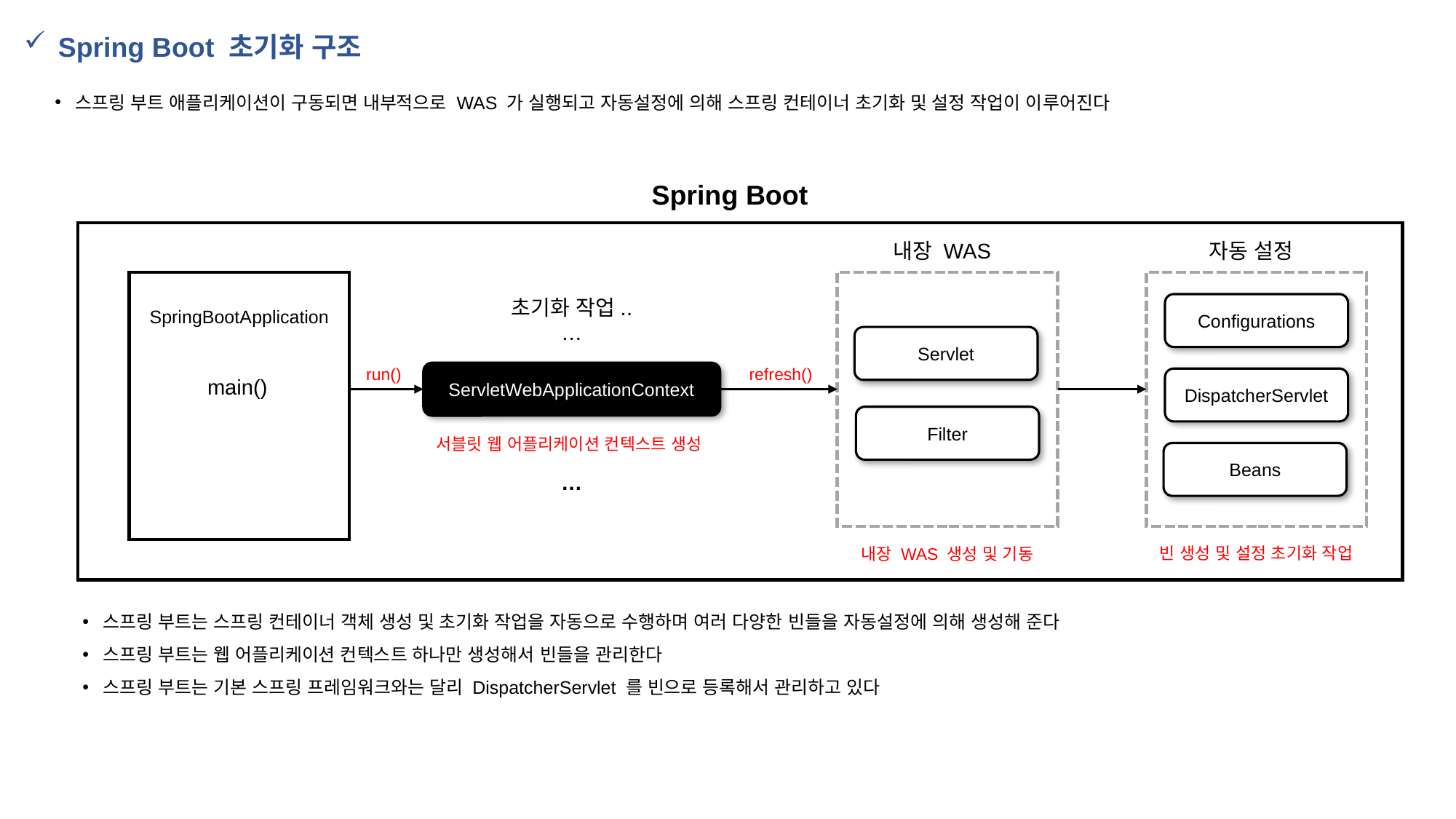

Spring Boot 초기화 구조
스프링 부트 애플리케이션이 구동되면 내부적으로 WAS 가 실행되고 자동설정에 의해 스프링 컨테이너 초기화 및 설정 작업이 이루어진다
Spring Boot

내장 WAS
자동 설정

초기화 작업..
…
Configurations
SpringBootApplication
Servlet
run()
refresh()
ServletWebApplicationContext
main()
DispatcherServlet
Filter
서블릿 웹 어플리케이션 컨텍스트 생성
Beans
…
빈 생성 및 설정 초기화 작업
내장 WAS 생성 및 기동
스프링 부트는 스프링 컨테이너 객체 생성 및 초기화 작업을 자동으로 수행하며 여러 다양한 빈들을 자동설정에 의해 생성해 준다
스프링 부트는 웹 어플리케이션 컨텍스트 하나만 생성해서 빈들을 관리한다
스프링 부트는 기본 스프링 프레임워크와는 달리 DispatcherServlet 를 빈으로 등록해서 관리하고 있다